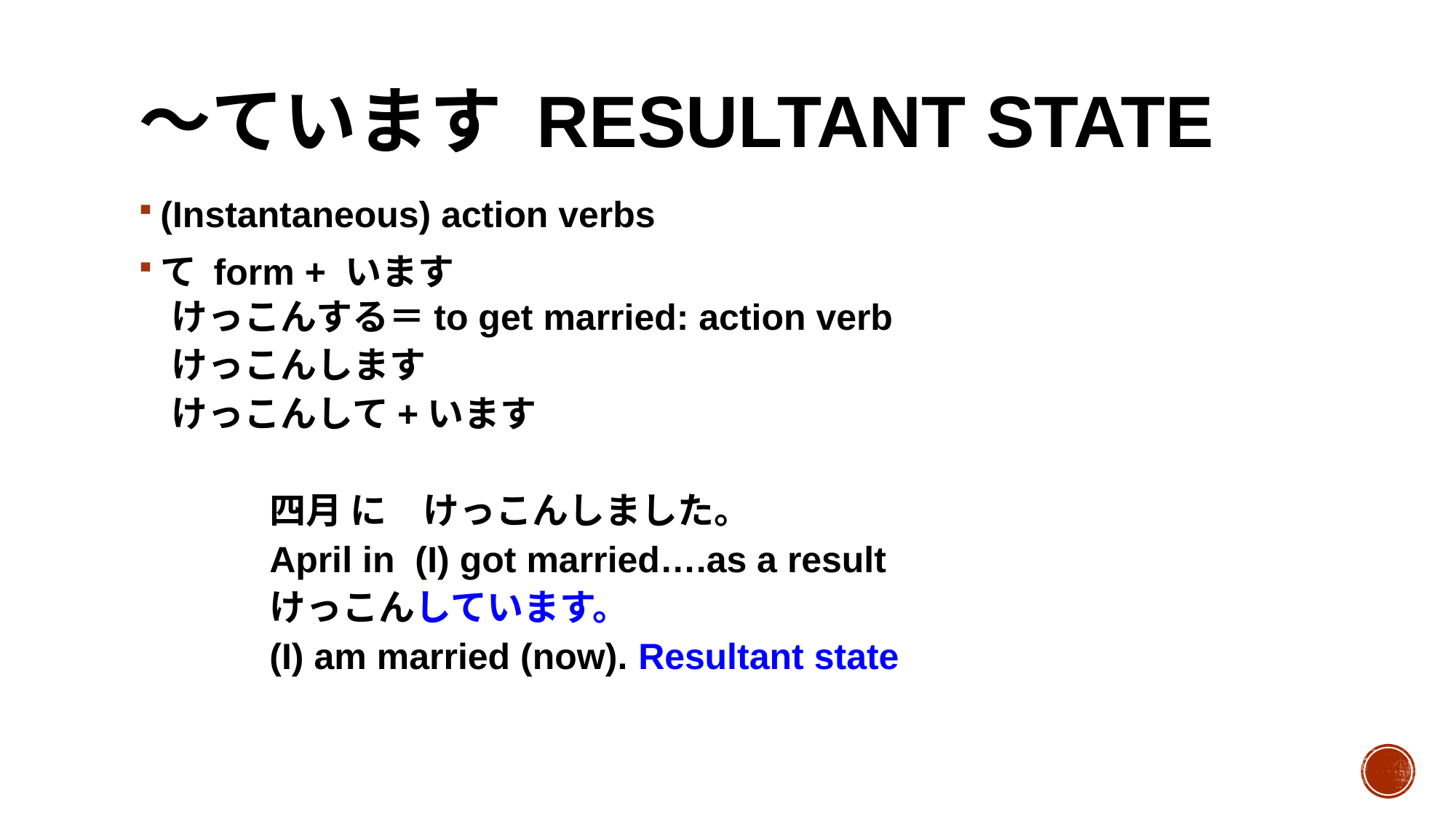

# 〜ています resultant state
(Instantaneous) action verbs
て form + います
けっこんする＝to get married: action verb
けっこんします
けっこんして+います

四月 に　けっこんしました。
April in  (I) got married….as a result
けっこんしています。
(I) am married (now). Resultant state